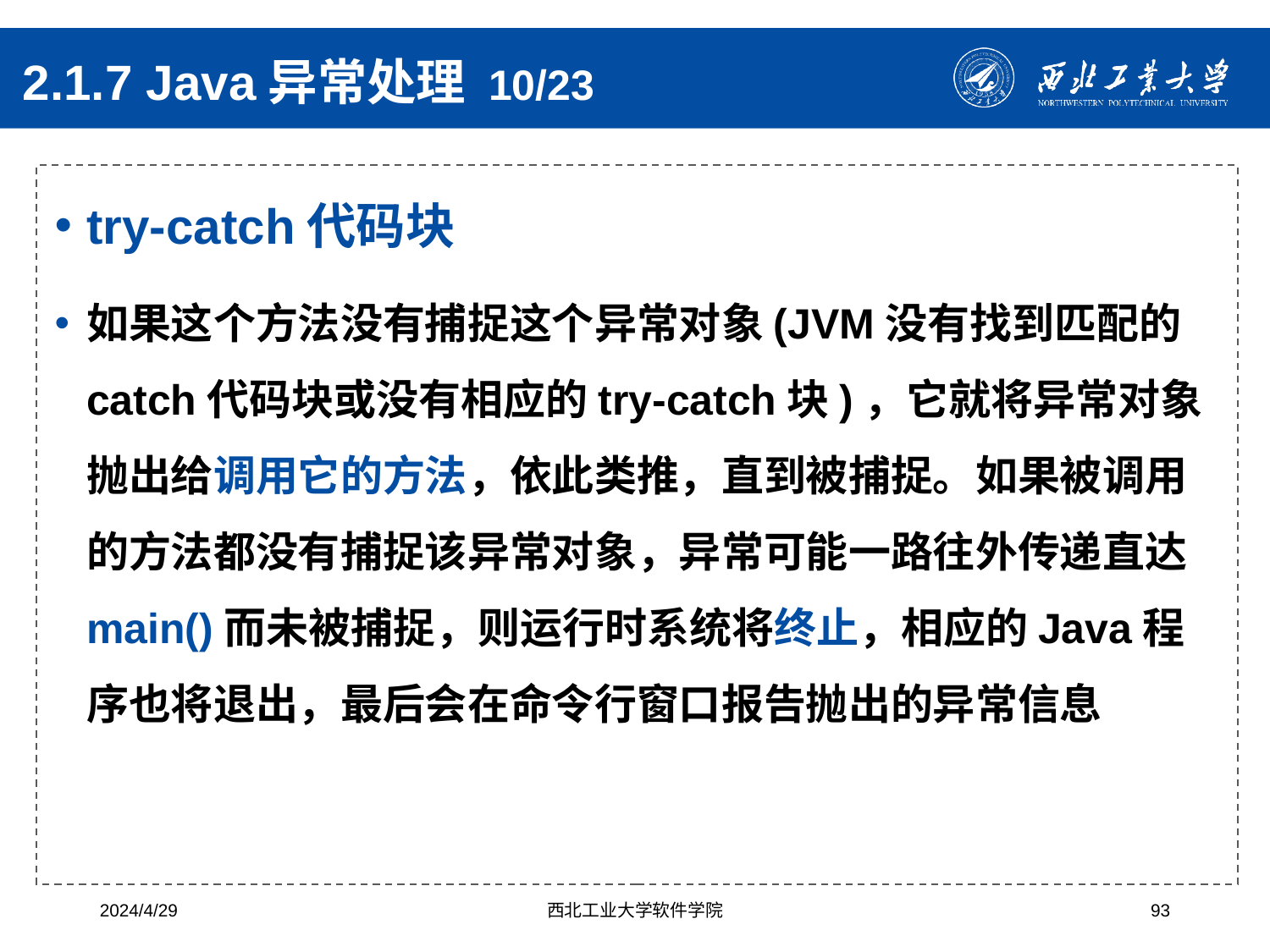

# 2.1.7 Java异常处理 10/23
try-catch代码块
如果这个方法没有捕捉这个异常对象(JVM没有找到匹配的catch代码块或没有相应的try-catch块)，它就将异常对象抛出给调用它的方法，依此类推，直到被捕捉。如果被调用的方法都没有捕捉该异常对象，异常可能一路往外传递直达main()而未被捕捉，则运行时系统将终止，相应的Java程序也将退出，最后会在命令行窗口报告抛出的异常信息

2024/4/29
西北工业大学软件学院
93